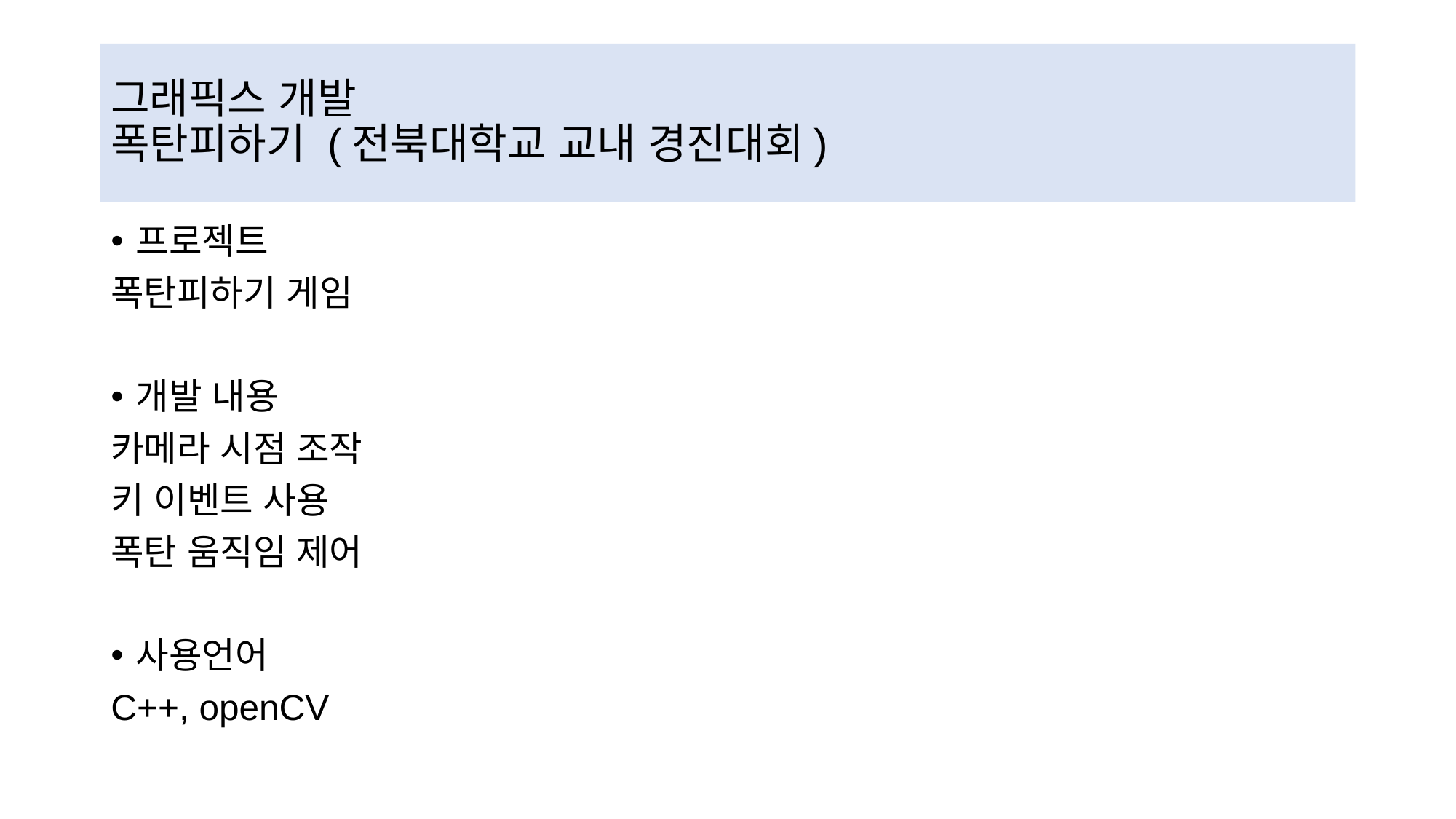

# 그래픽스 개발 폭탄피하기 (전북대학교 교내 경진대회)
프로젝트
폭탄피하기 게임

개발 내용
카메라 시점 조작
키 이벤트 사용
폭탄 움직임 제어

사용언어
C++, openCV